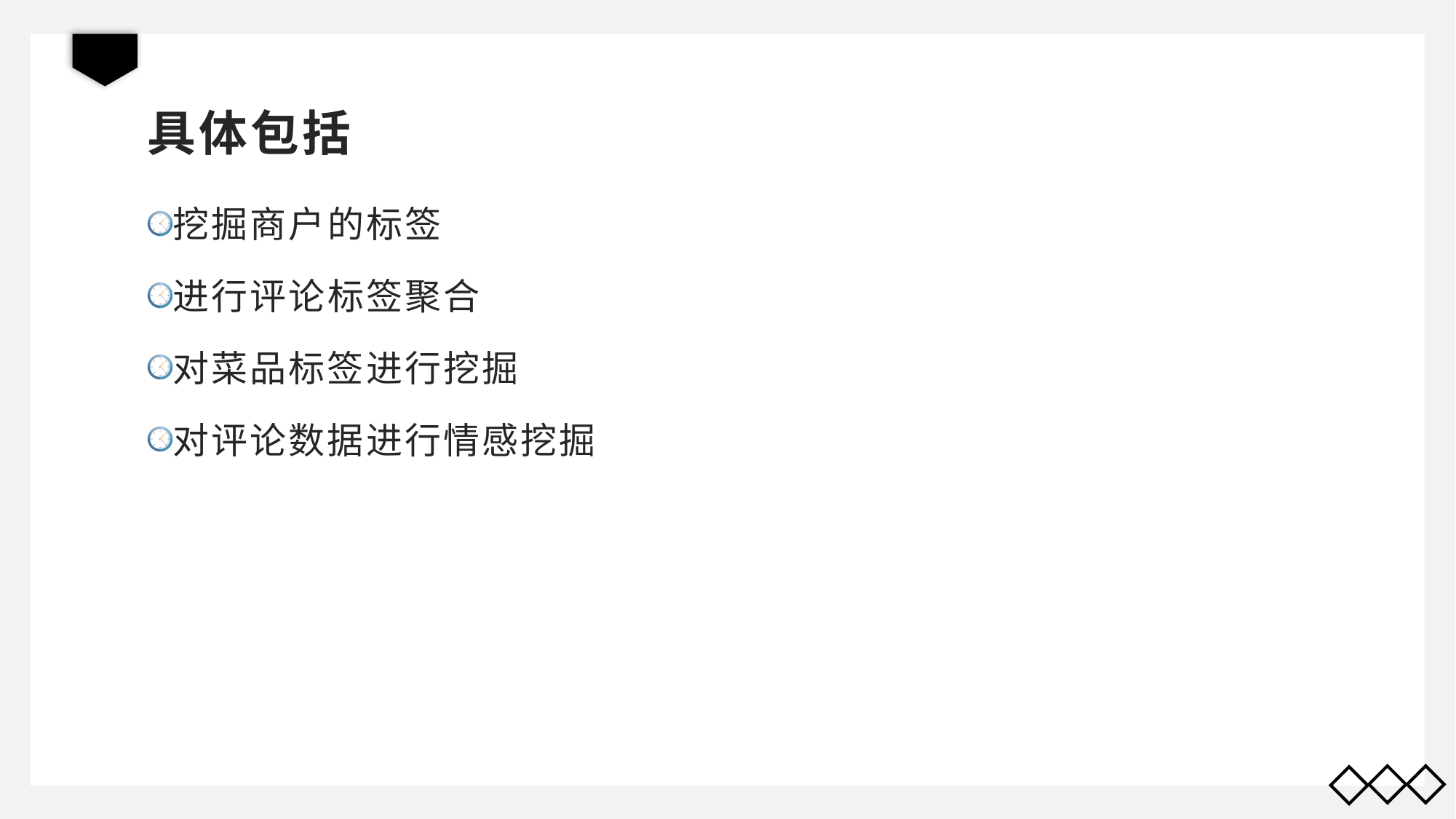

# 具体包括
挖掘商户的标签
进行评论标签聚合
对菜品标签进行挖掘
对评论数据进行情感挖掘